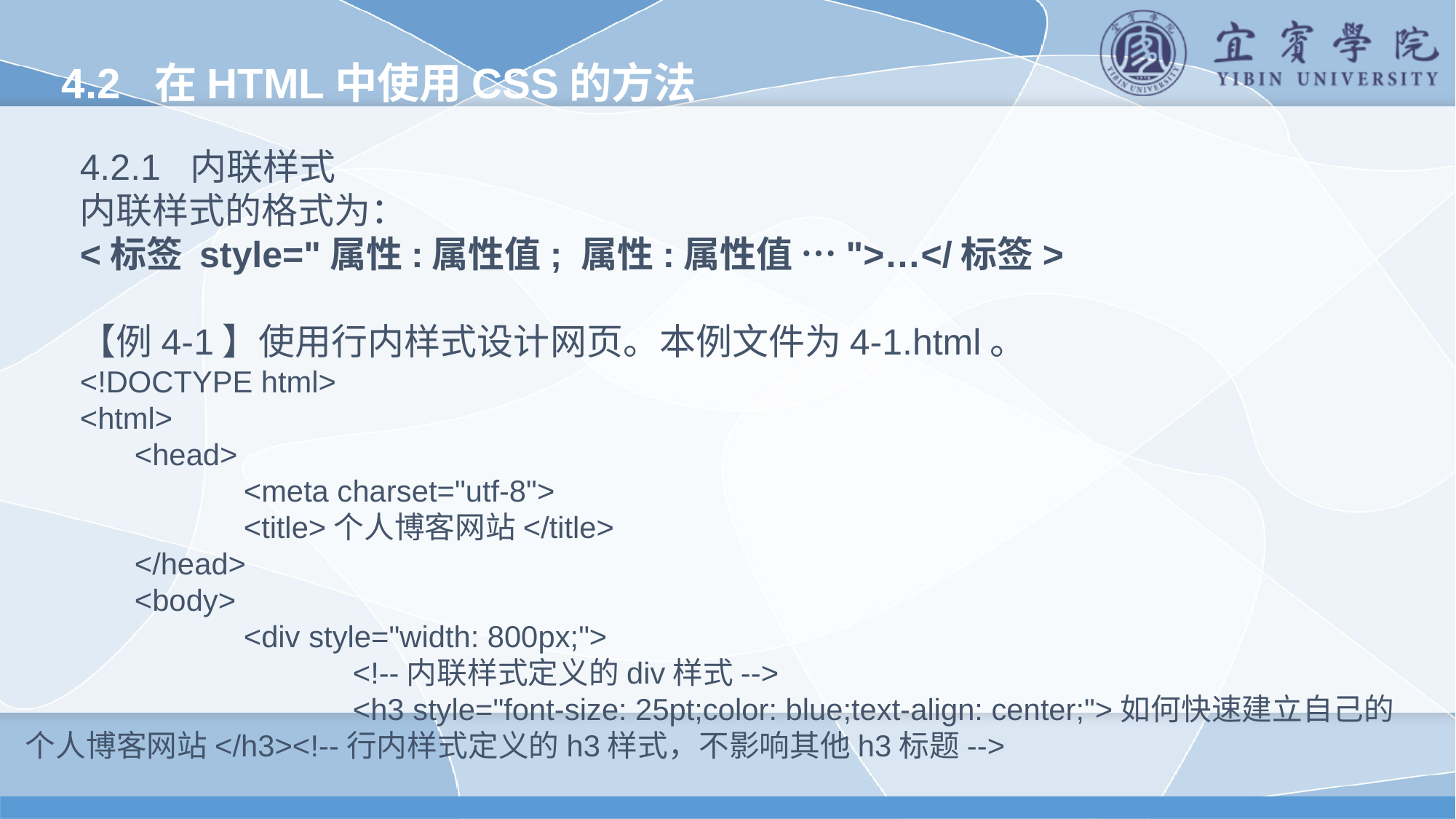

4.2  在HTML中使用CSS的方法
4.2.1  内联样式
内联样式的格式为：
<标签 style="属性:属性值; 属性:属性值 …">…</标签>

【例4-1】使用行内样式设计网页。本例文件为4-1.html。
<!DOCTYPE html>
<html>
	<head>
		<meta charset="utf-8">
		<title>个人博客网站</title>
	</head>
	<body>
		<div style="width: 800px;">
			<!--内联样式定义的div样式-->
			<h3 style="font-size: 25pt;color: blue;text-align: center;">如何快速建立自己的个人博客网站</h3><!--行内样式定义的h3样式，不影响其他h3标题-->